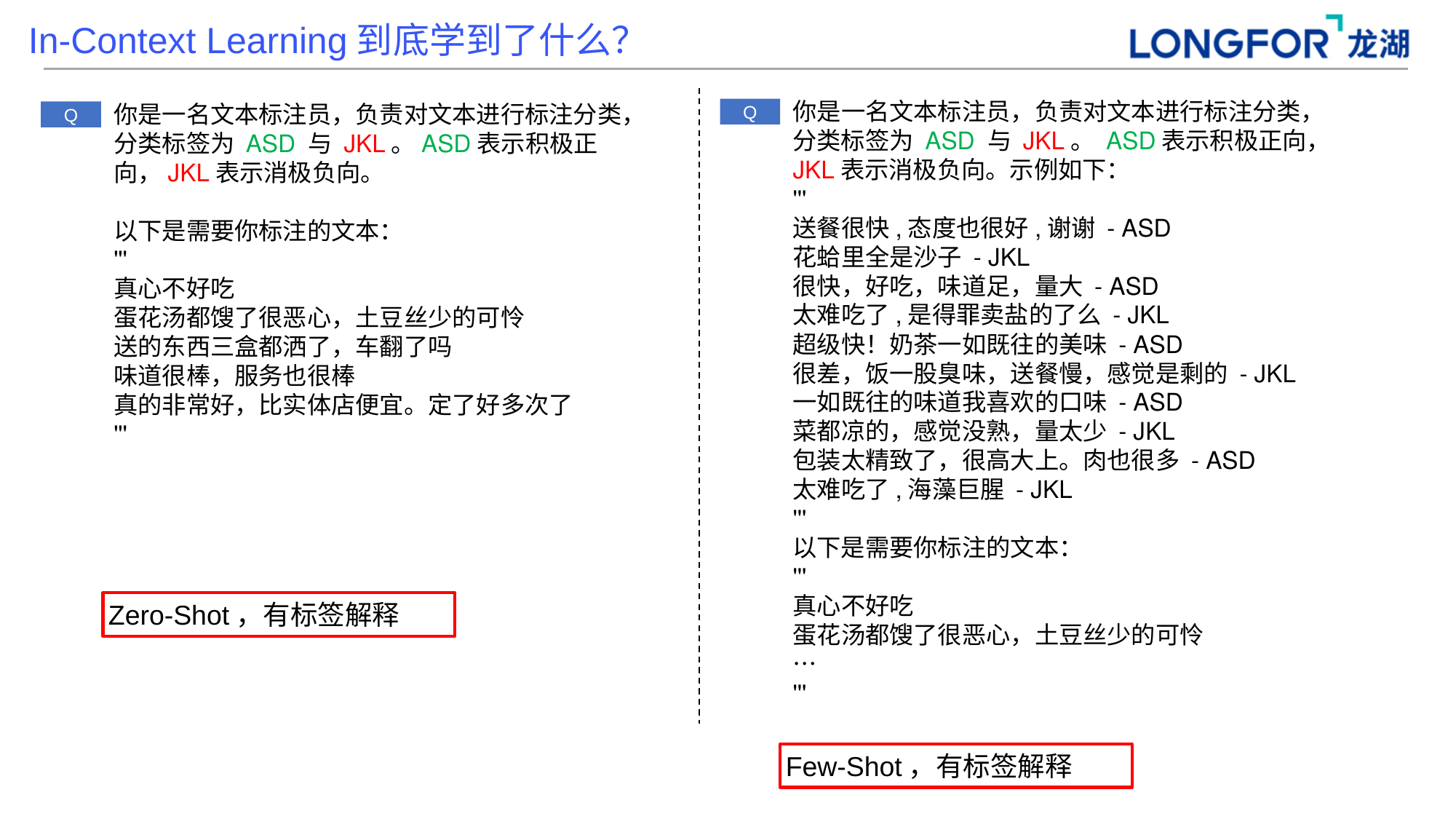

In-Context Learning到底学到了什么？
你是一名文本标注员，负责对文本进行标注分类，分类标签为 ASD 与 JKL。 ASD表示积极正向，JKL表示消极负向。示例如下：
'''
送餐很快,态度也很好,谢谢 - ASD
花蛤里全是沙子 - JKL
很快，好吃，味道足，量大 - ASD
太难吃了,是得罪卖盐的了么 - JKL
超级快！奶茶一如既往的美味 - ASD
很差，饭一股臭味，送餐慢，感觉是剩的 - JKL
一如既往的味道我喜欢的口味 - ASD
菜都凉的，感觉没熟，量太少 - JKL
包装太精致了，很高大上。肉也很多 - ASD
太难吃了,海藻巨腥 - JKL
'''
以下是需要你标注的文本：
'''
真心不好吃
蛋花汤都馊了很恶心，土豆丝少的可怜
…
'''
你是一名文本标注员，负责对文本进行标注分类，分类标签为 ASD 与 JKL。ASD表示积极正向，JKL表示消极负向。
以下是需要你标注的文本：
'''
真心不好吃
蛋花汤都馊了很恶心，土豆丝少的可怜
送的东西三盒都洒了，车翻了吗
味道很棒，服务也很棒
真的非常好，比实体店便宜。定了好多次了
'''
Q
Q
Zero-Shot，有标签解释
Few-Shot，有标签解释